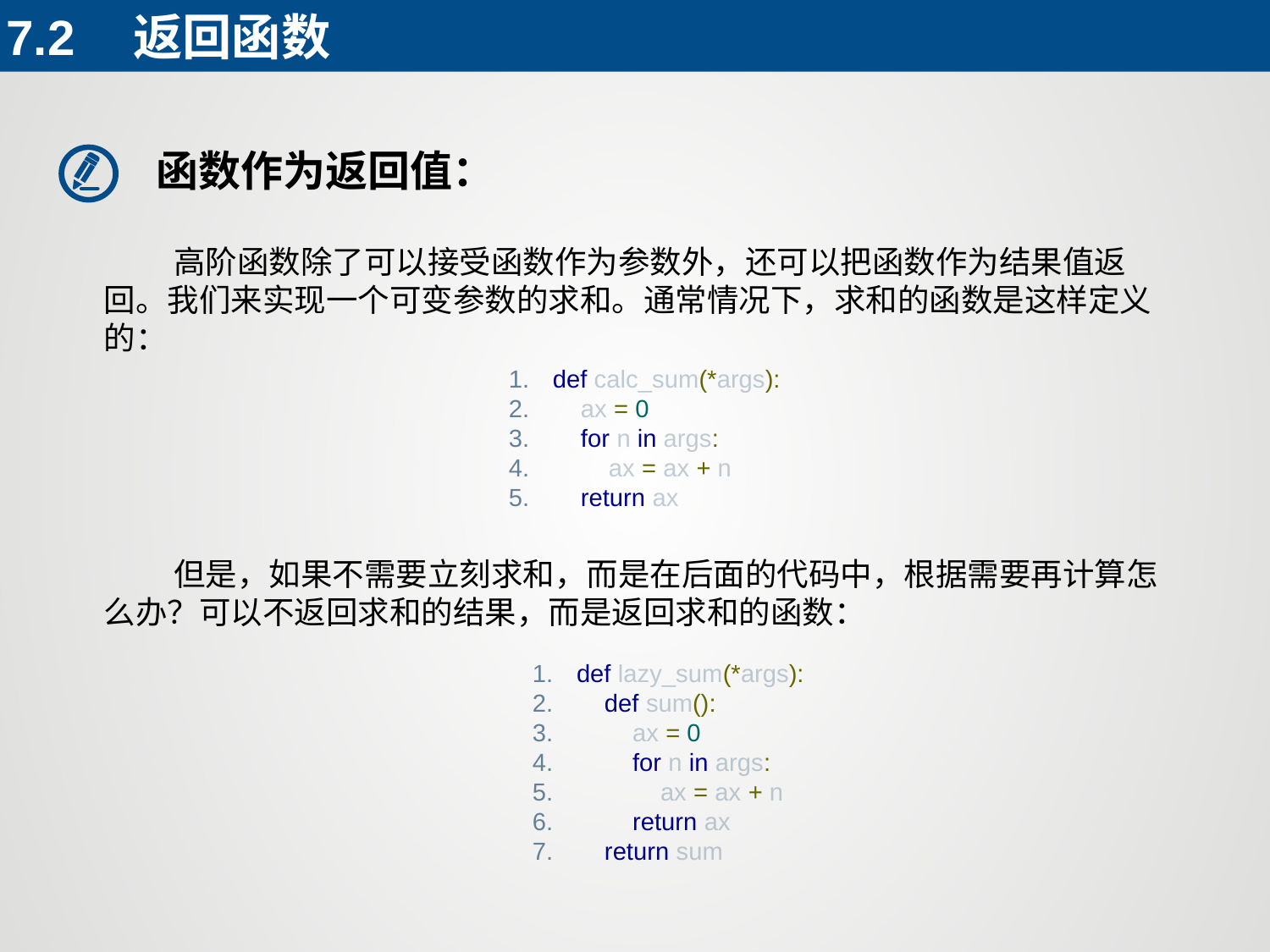

7.2	返回函数
函数作为返回值：

       高阶函数除了可以接受函数作为参数外，还可以把函数作为结果值返回。我们来实现一个可变参数的求和。通常情况下，求和的函数是这样定义的：
def calc_sum(*args):
    ax = 0
    for n in args:
        ax = ax + n
    return ax
       但是，如果不需要立刻求和，而是在后面的代码中，根据需要再计算怎么办？可以不返回求和的结果，而是返回求和的函数：
def lazy_sum(*args):
    def sum():
        ax = 0
        for n in args:
            ax = ax + n
        return ax
    return sum